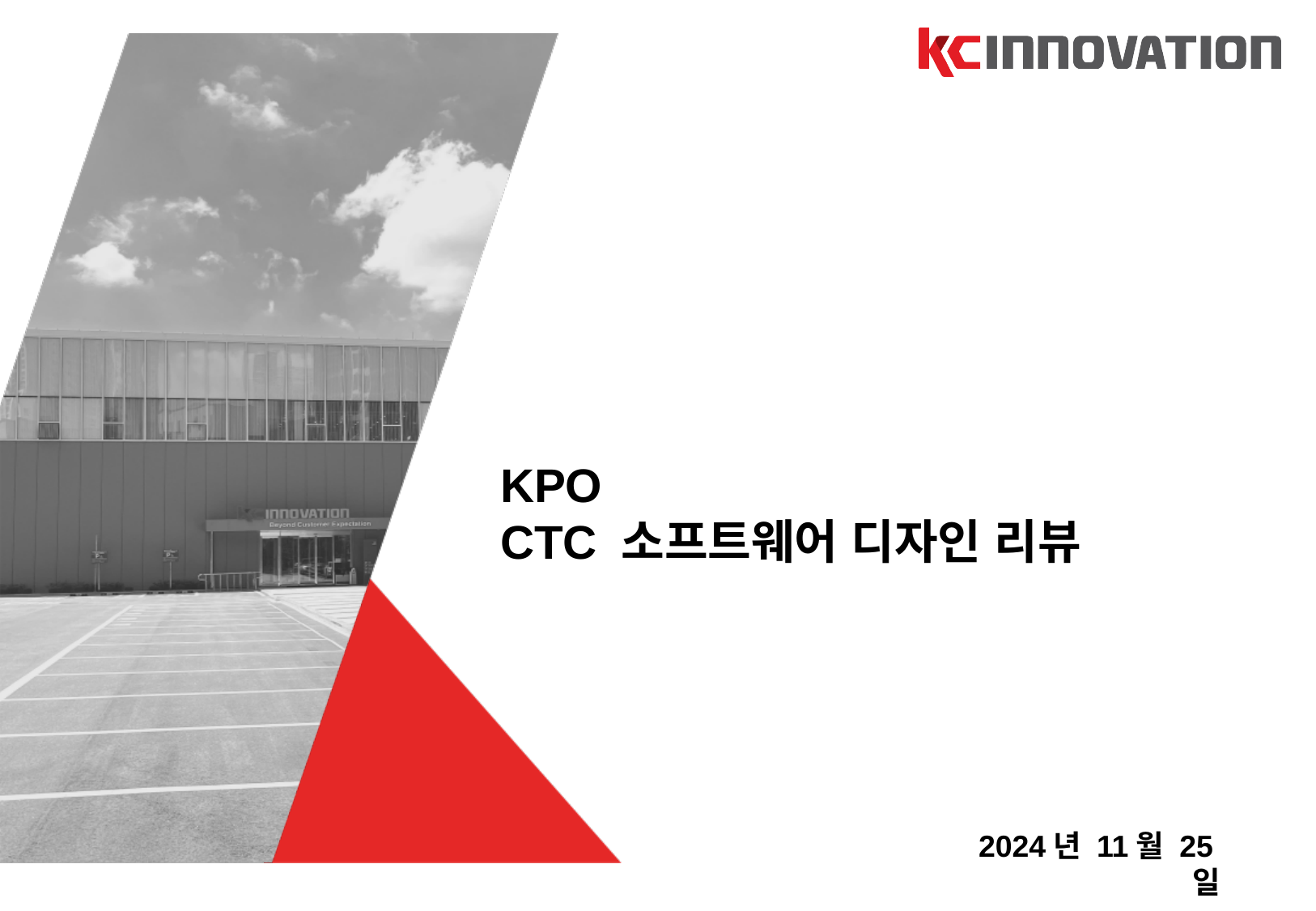

KPO
CTC 소프트웨어 디자인 리뷰
2024년 11월 25일